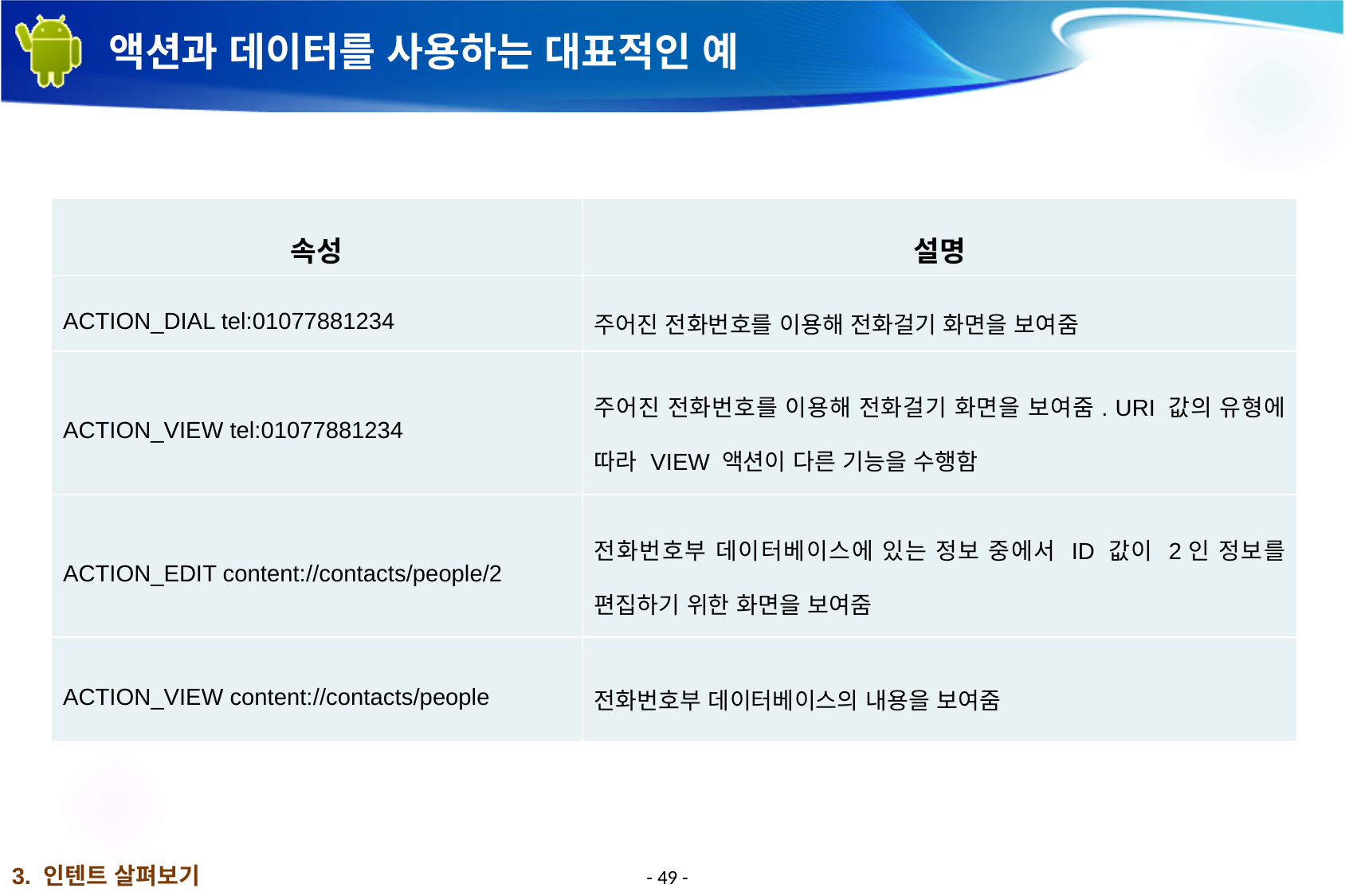

# 액션과 데이터를 사용하는 대표적인 예
| 속성 | 설명 |
| --- | --- |
| ACTION\_DIAL tel:01077881234 | 주어진 전화번호를 이용해 전화걸기 화면을 보여줌 |
| ACTION\_VIEW tel:01077881234 | 주어진 전화번호를 이용해 전화걸기 화면을 보여줌. URI 값의 유형에 따라 VIEW 액션이 다른 기능을 수행함 |
| ACTION\_EDIT content://contacts/people/2 | 전화번호부 데이터베이스에 있는 정보 중에서 ID 값이 2인 정보를 편집하기 위한 화면을 보여줌 |
| ACTION\_VIEW content://contacts/people | 전화번호부 데이터베이스의 내용을 보여줌 |
3. 인텐트 살펴보기